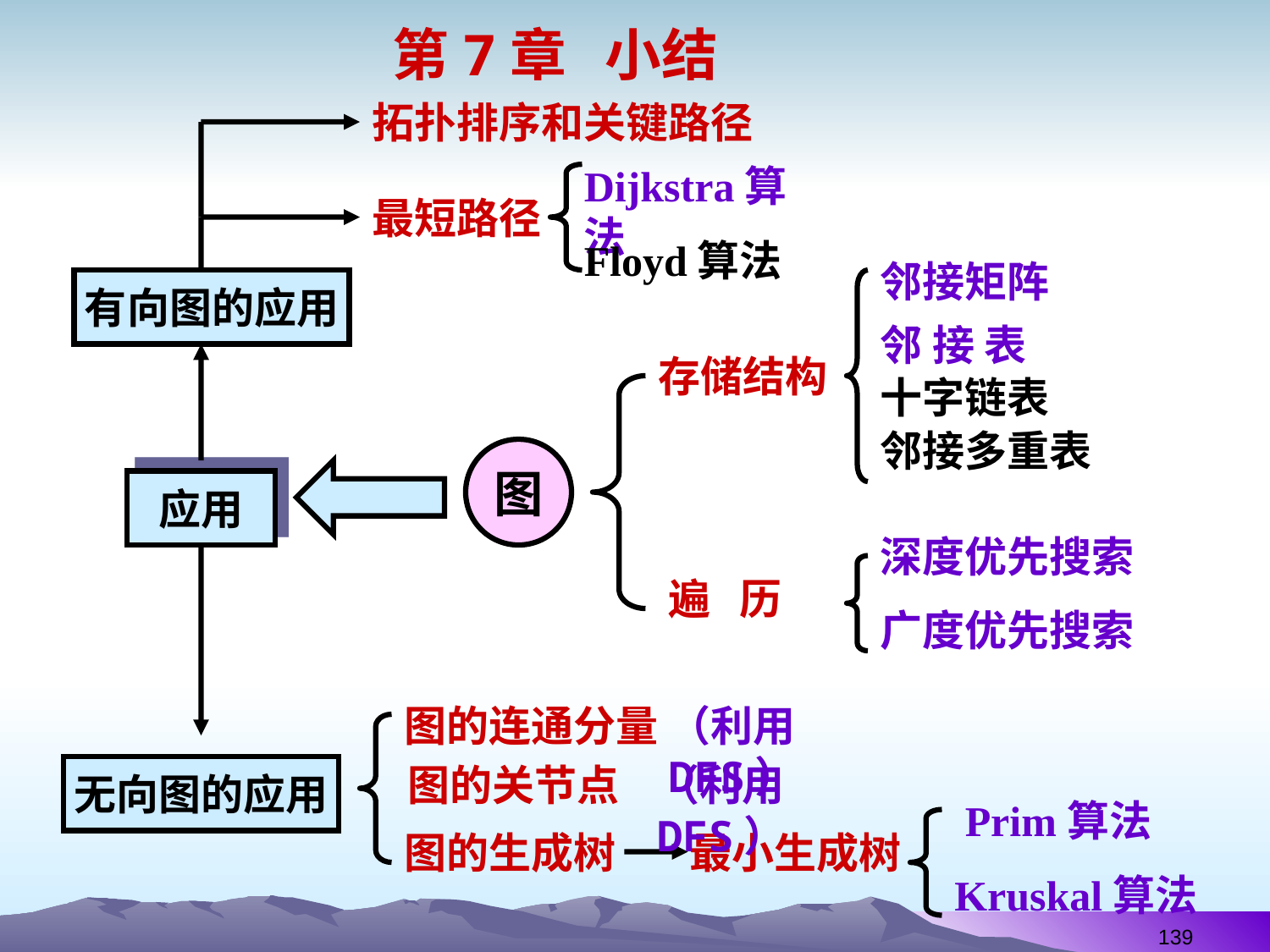

第7章   小结
拓扑排序和关键路径

Dijkstra算法

最短路径

Floyd算法
邻接矩阵
有向图的应用

邻 接 表

存储结构
十字链表

邻接多重表
图

应用
深度优先搜索

遍   历
广度优先搜索
图的连通分量
（利用DFS）

图的关节点
（利用DFS）
无向图的应用
Prim算法

图的生成树
最小生成树

Kruskal算法
139